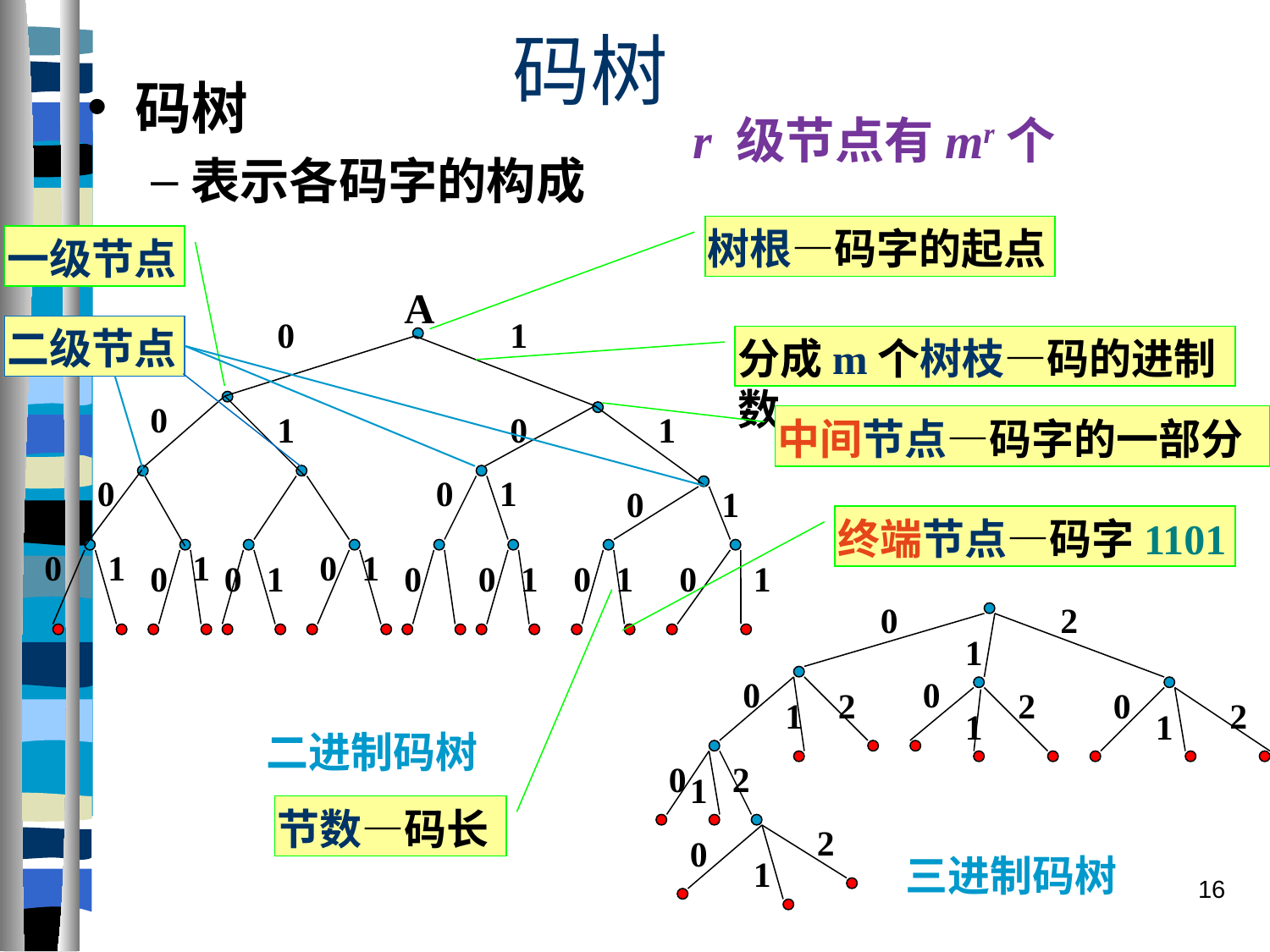

# 码树
码树
表示各码字的构成
r 级节点有mr个
树根—码字的起点
一级节点
A
0
1
二级节点
分成m个树枝—码的进制数

0

1
0

1

中间节点—码字的一部分
0

0

1

0

1

终端节点—码字1101
0

1

1

0

1

0

0

1

0

0

1

0

1

0

1
0
2

1
0

0

2

2
0

1

2

1
1
二进制码树

0

2

1
节数—码长

2
0

三进制码树
1
16